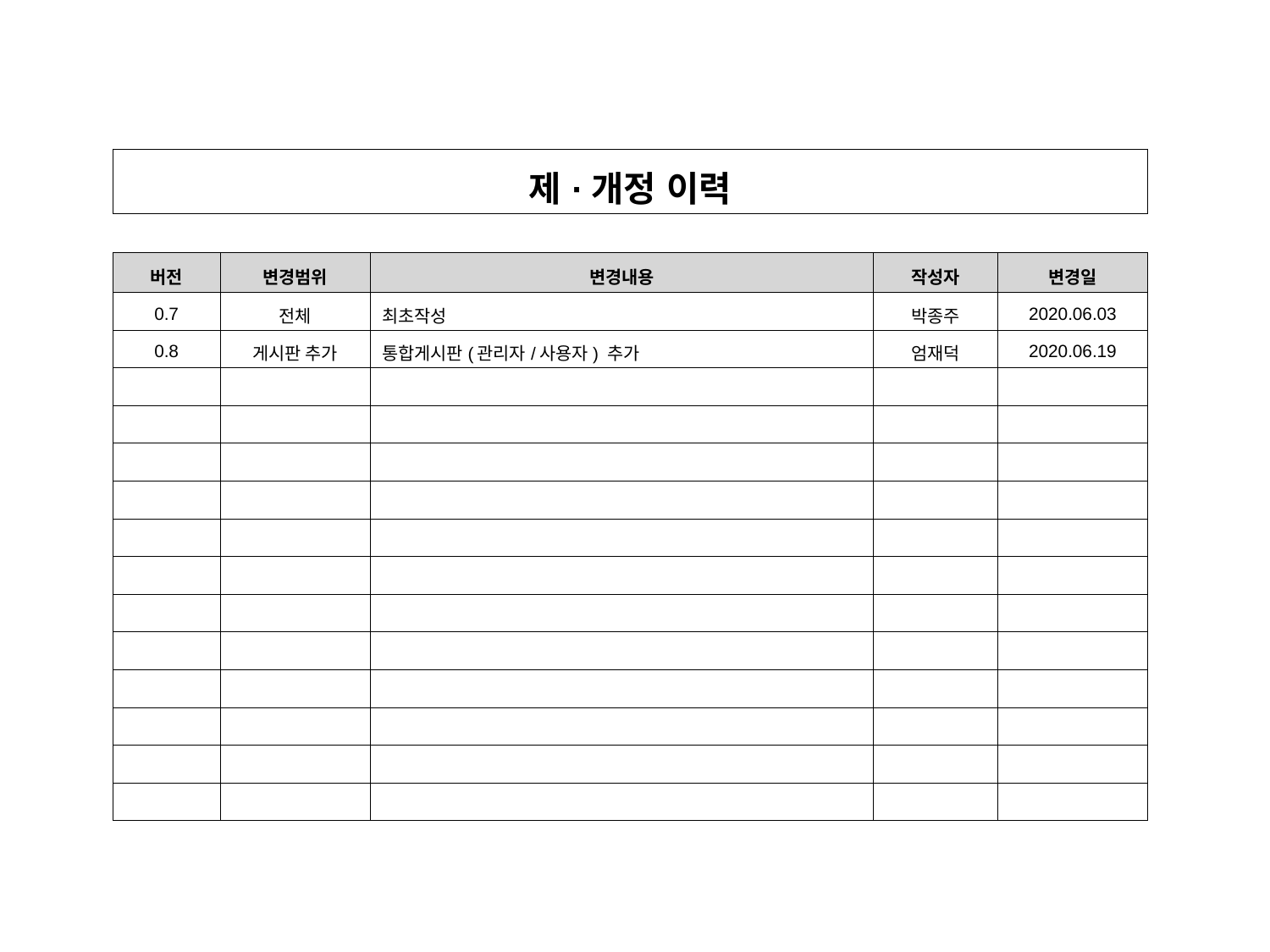

| 제·개정 이력 |
| --- |
| 버전 | 변경범위 | 변경내용 | 작성자 | 변경일 |
| --- | --- | --- | --- | --- |
| 0.7 | 전체 | 최초작성 | 박종주 | 2020.06.03 |
| 0.8 | 게시판 추가 | 통합게시판(관리자/사용자) 추가 | 엄재덕 | 2020.06.19 |
|  |  |  |  |  |
|  |  |  |  |  |
|  |  |  |  |  |
|  |  |  |  |  |
|  |  |  |  |  |
|  |  |  |  |  |
|  |  |  |  |  |
|  |  |  |  |  |
|  |  |  |  |  |
|  |  |  |  |  |
|  |  |  |  |  |
|  |  |  |  |  |